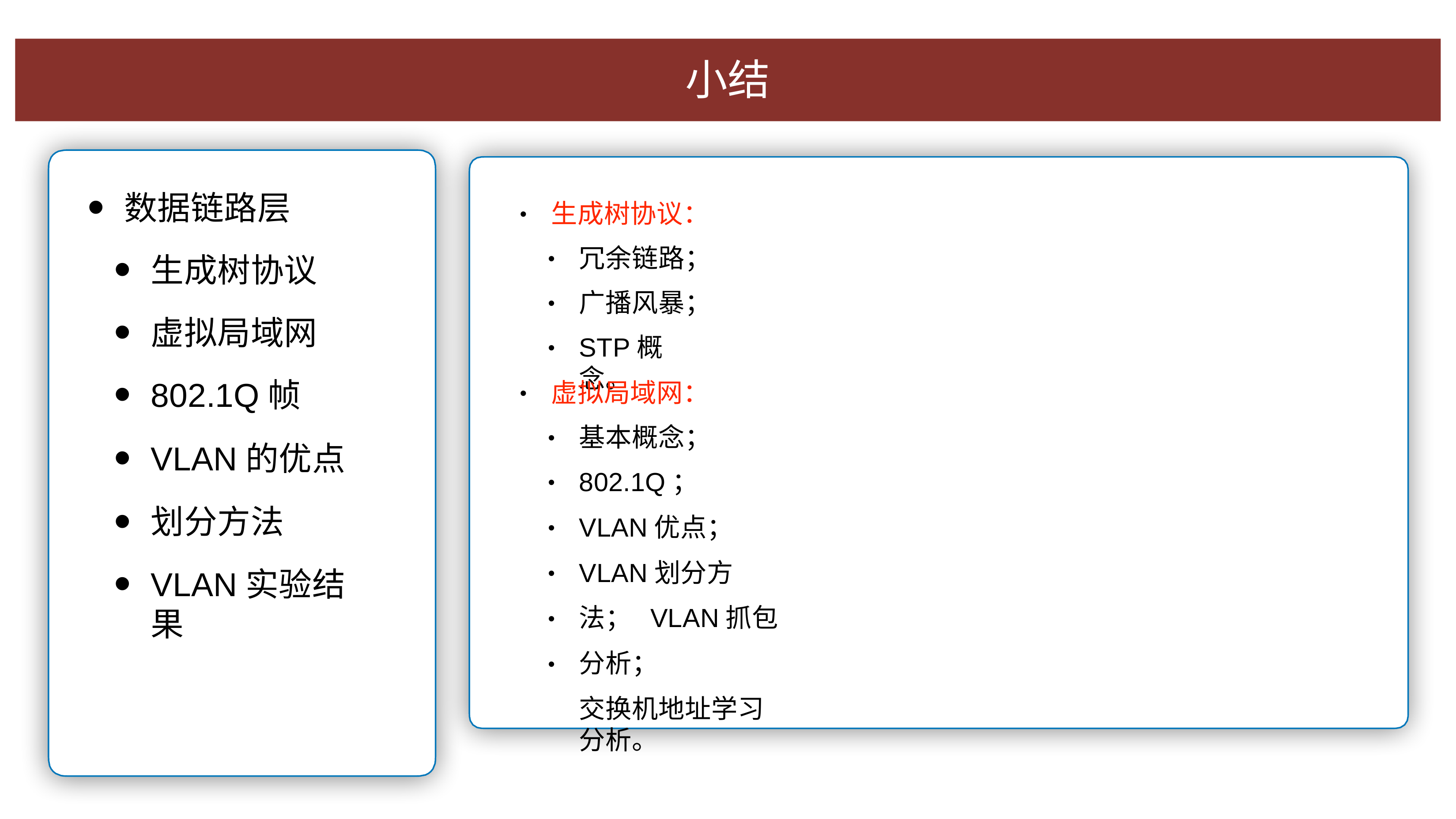

# ⼩结

数据链路层
⽣成树协议
虚拟局域⽹
802.1Q帧
VLAN的优点
划分⽅法
VLAN实验结果
⽣成树协议：
•
冗余链路；
⼴播⻛暴；
STP概念。
•
•
•
虚拟局域⽹：
•
基本概念；
802.1Q；
VLAN优点；
VLAN划分⽅法；  VLAN抓包分析；
交换机地址学习分析。
•
•
•
•
•
•